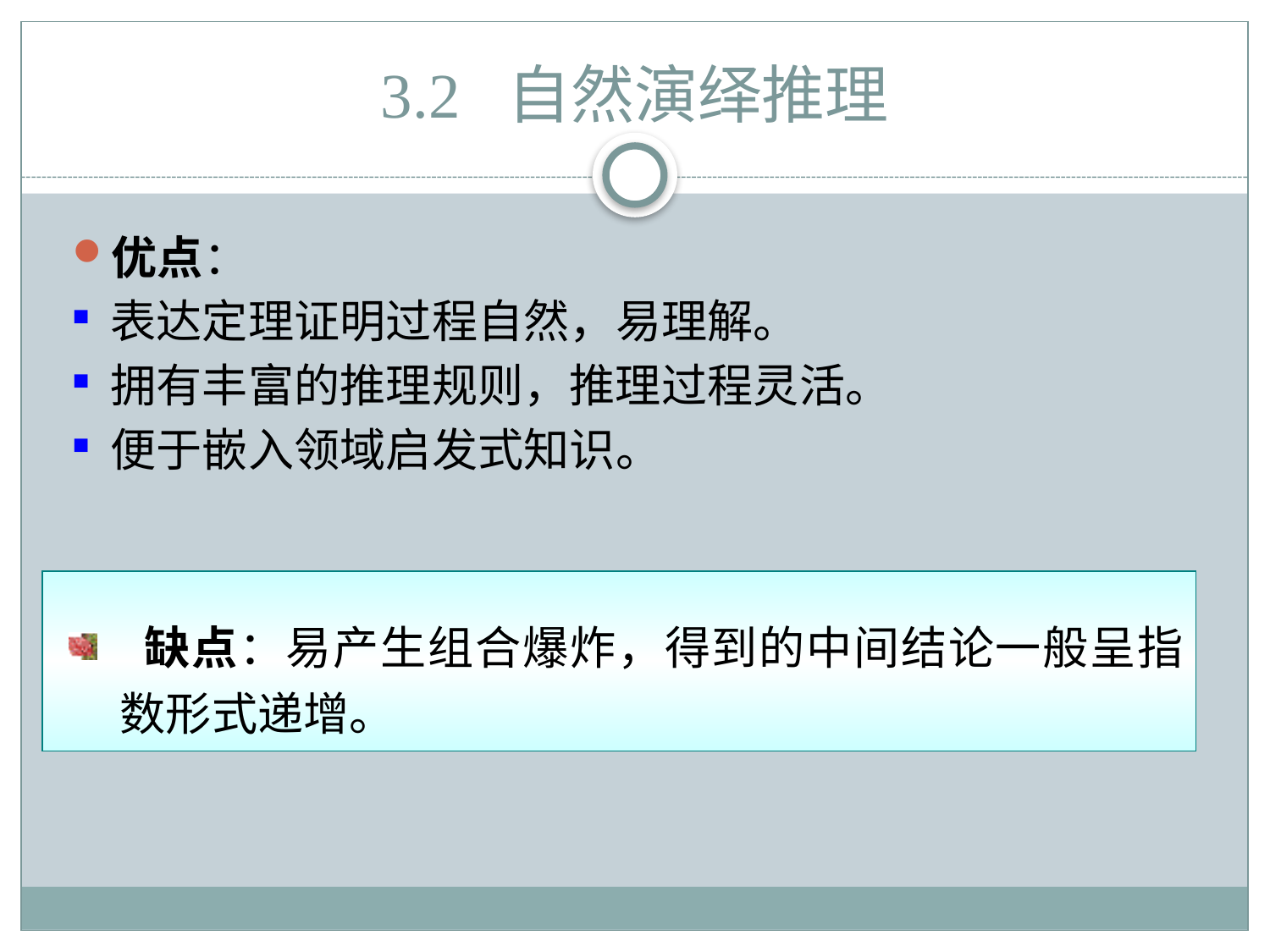

# 3.2  自然演绎推理
44
优点：
表达定理证明过程自然，易理解。
拥有丰富的推理规则，推理过程灵活。
便于嵌入领域启发式知识。

 缺点：易产生组合爆炸，得到的中间结论一般呈指数形式递增。